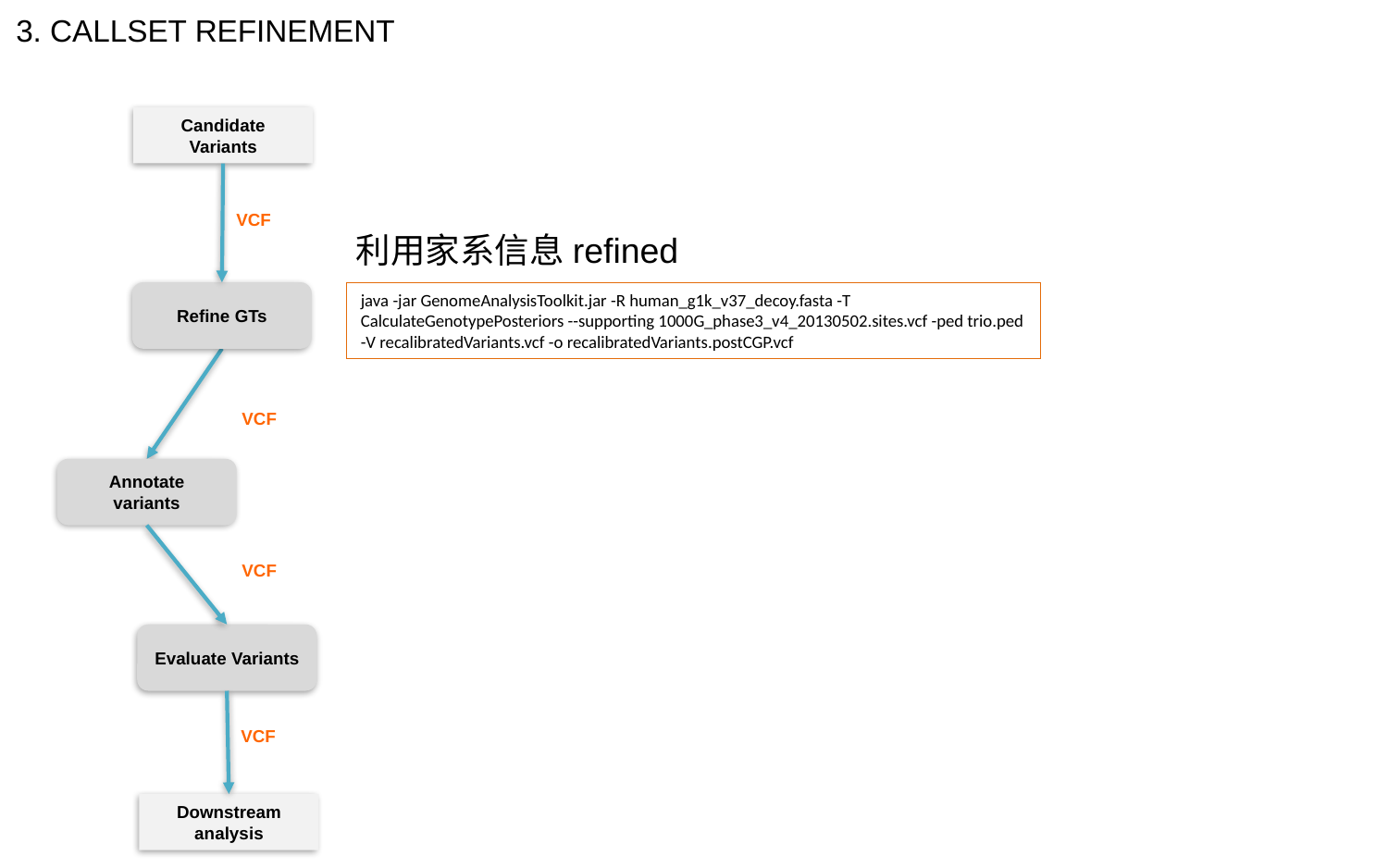

3. CALLSET REFINEMENT
Candidate Variants
VCF
Refine GTs
VCF
Evaluate Variants
VCF
Downstream analysis
Annotate variants
VCF
利用家系信息refined
java -jar GenomeAnalysisToolkit.jar -R human_g1k_v37_decoy.fasta -T CalculateGenotypePosteriors --supporting 1000G_phase3_v4_20130502.sites.vcf -ped trio.ped -V recalibratedVariants.vcf -o recalibratedVariants.postCGP.vcf